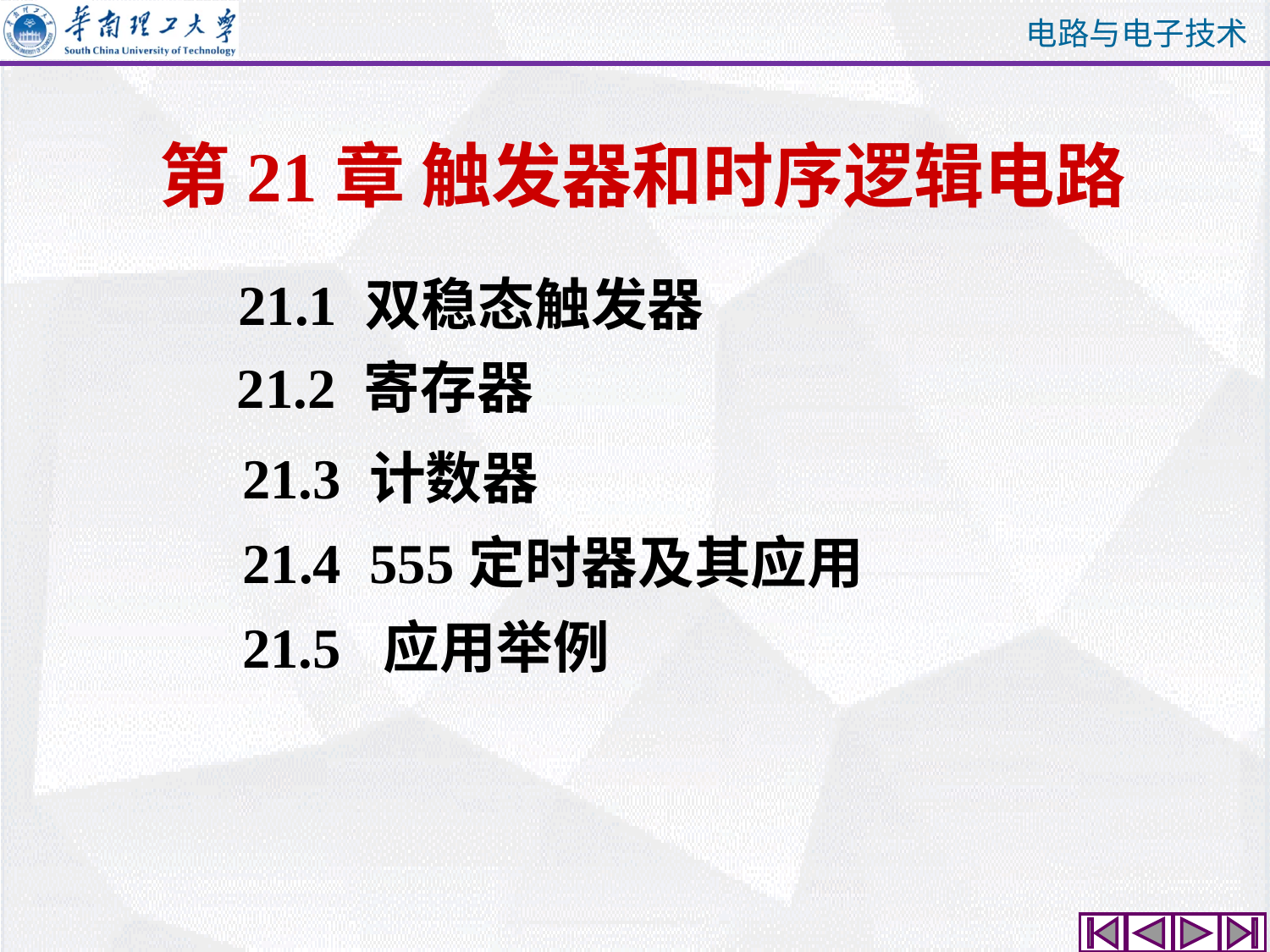

第21章 触发器和时序逻辑电路
21.1 双稳态触发器
21.2 寄存器
21.3 计数器
21.4  555定时器及其应用
21.5  应用举例